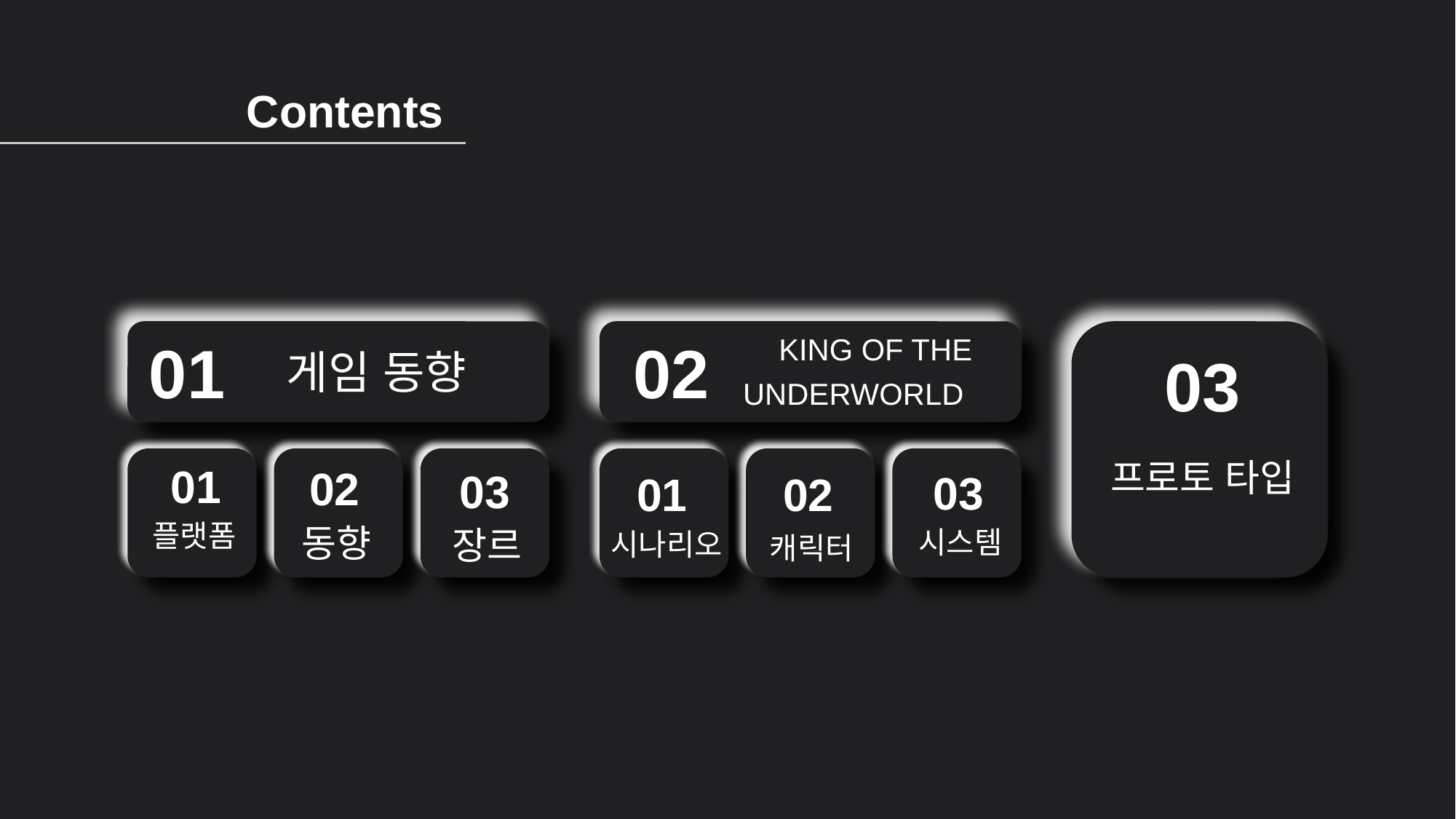

Contents

01
02
KING OF THE
03
게임 동향
UNDERWORLD
01
플랫폼
02
동향
03
장르
03
시스템
02
시나리오
캐릭터
01
프로토 타입